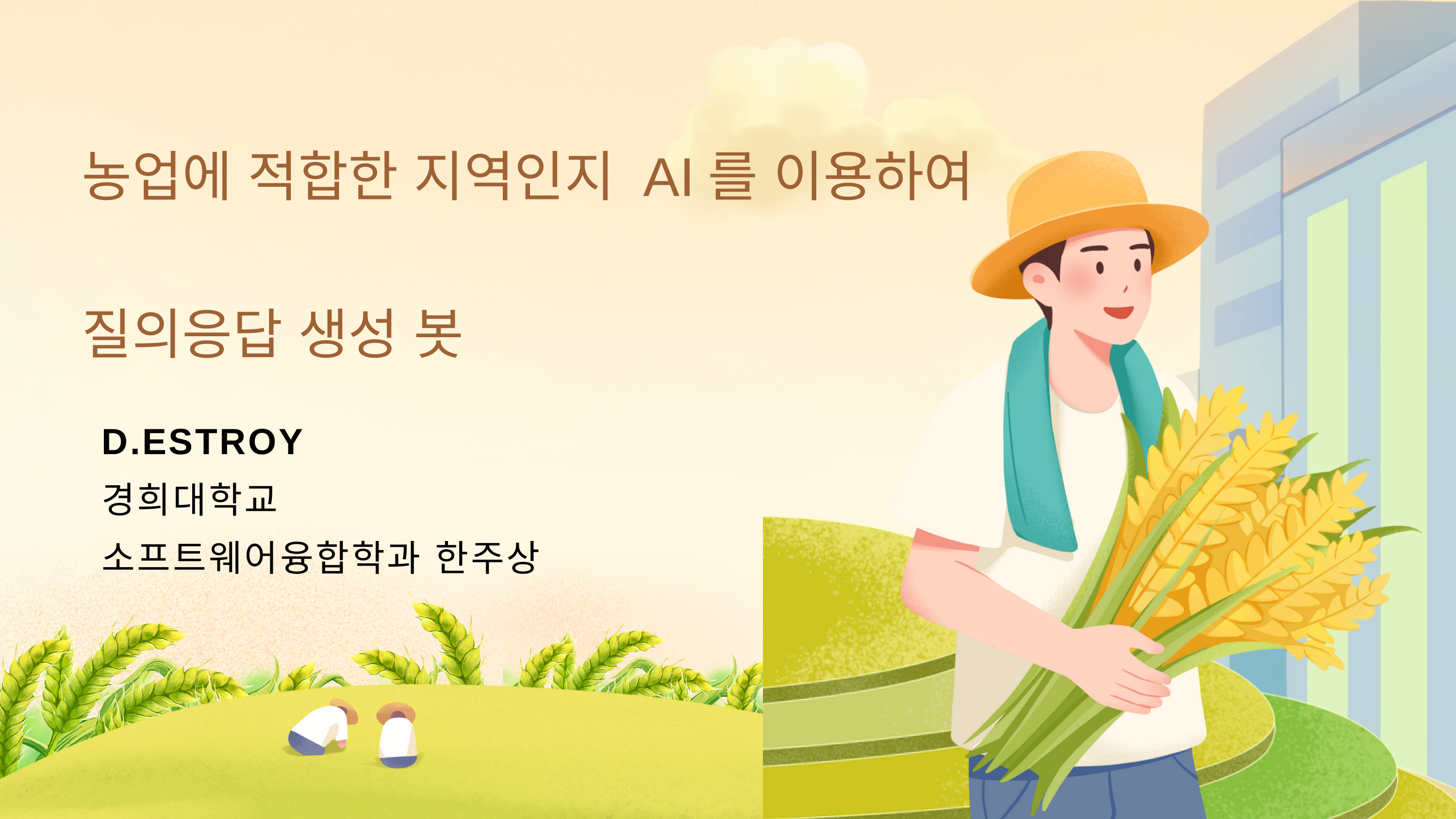

농업에 적합한 지역인지 AI를 이용하여 질의응답 생성 봇

D.ESTROY
경희대학교
소프트웨어융합학과 한주상